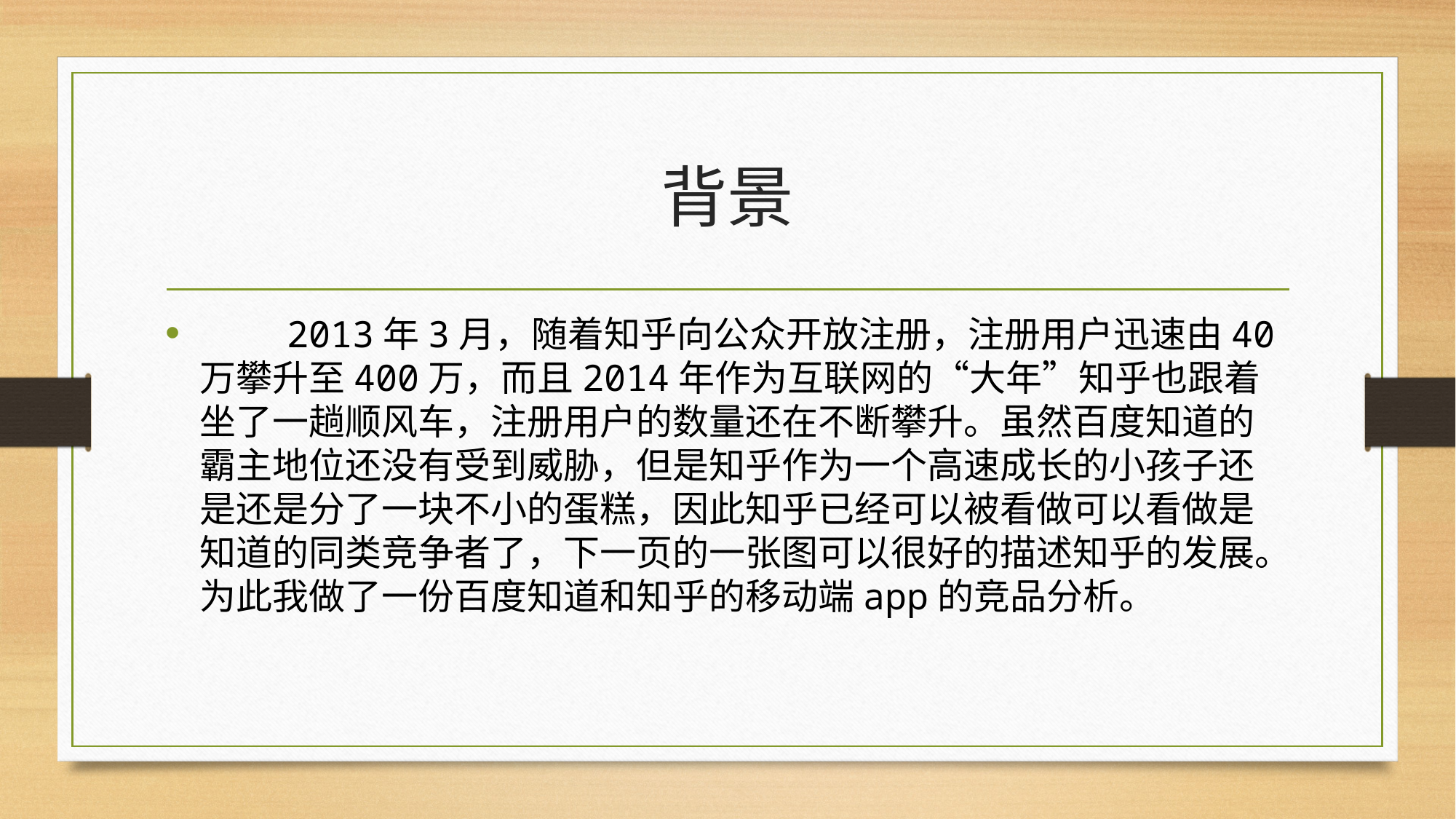

# 背景
    2013年3月，随着知乎向公众开放注册，注册用户迅速由40万攀升至400万，而且2014年作为互联网的“大年”知乎也跟着坐了一趟顺风车，注册用户的数量还在不断攀升。虽然百度知道的霸主地位还没有受到威胁，但是知乎作为一个高速成长的小孩子还是还是分了一块不小的蛋糕，因此知乎已经可以被看做可以看做是知道的同类竞争者了，下一页的一张图可以很好的描述知乎的发展。为此我做了一份百度知道和知乎的移动端app的竞品分析。